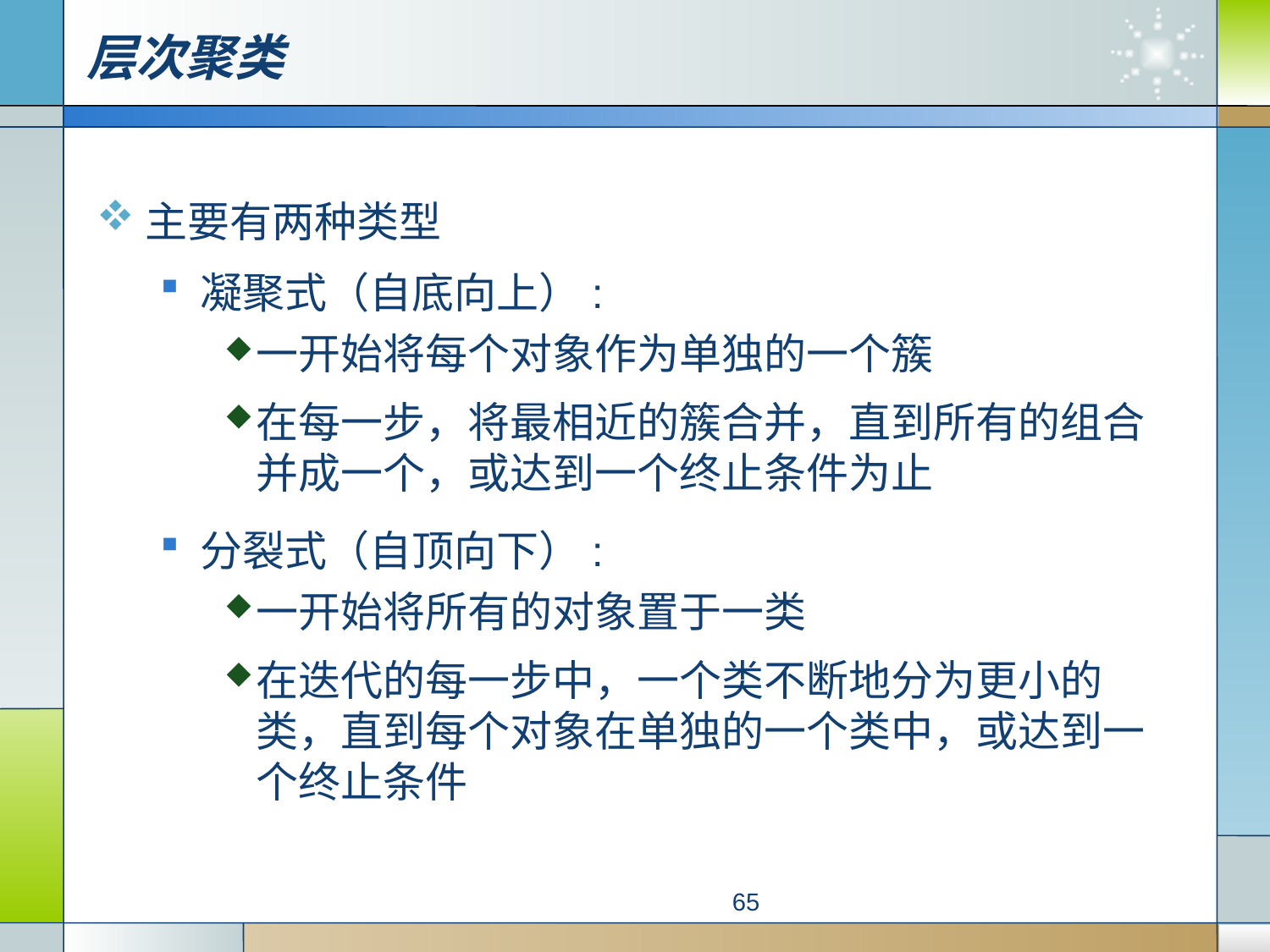

# 层次聚类
主要有两种类型
凝聚式（自底向上）:
一开始将每个对象作为单独的一个簇
在每一步，将最相近的簇合并，直到所有的组合并成一个，或达到一个终止条件为止
分裂式（自顶向下）:
一开始将所有的对象置于一类
在迭代的每一步中，一个类不断地分为更小的类，直到每个对象在单独的一个类中，或达到一个终止条件
65